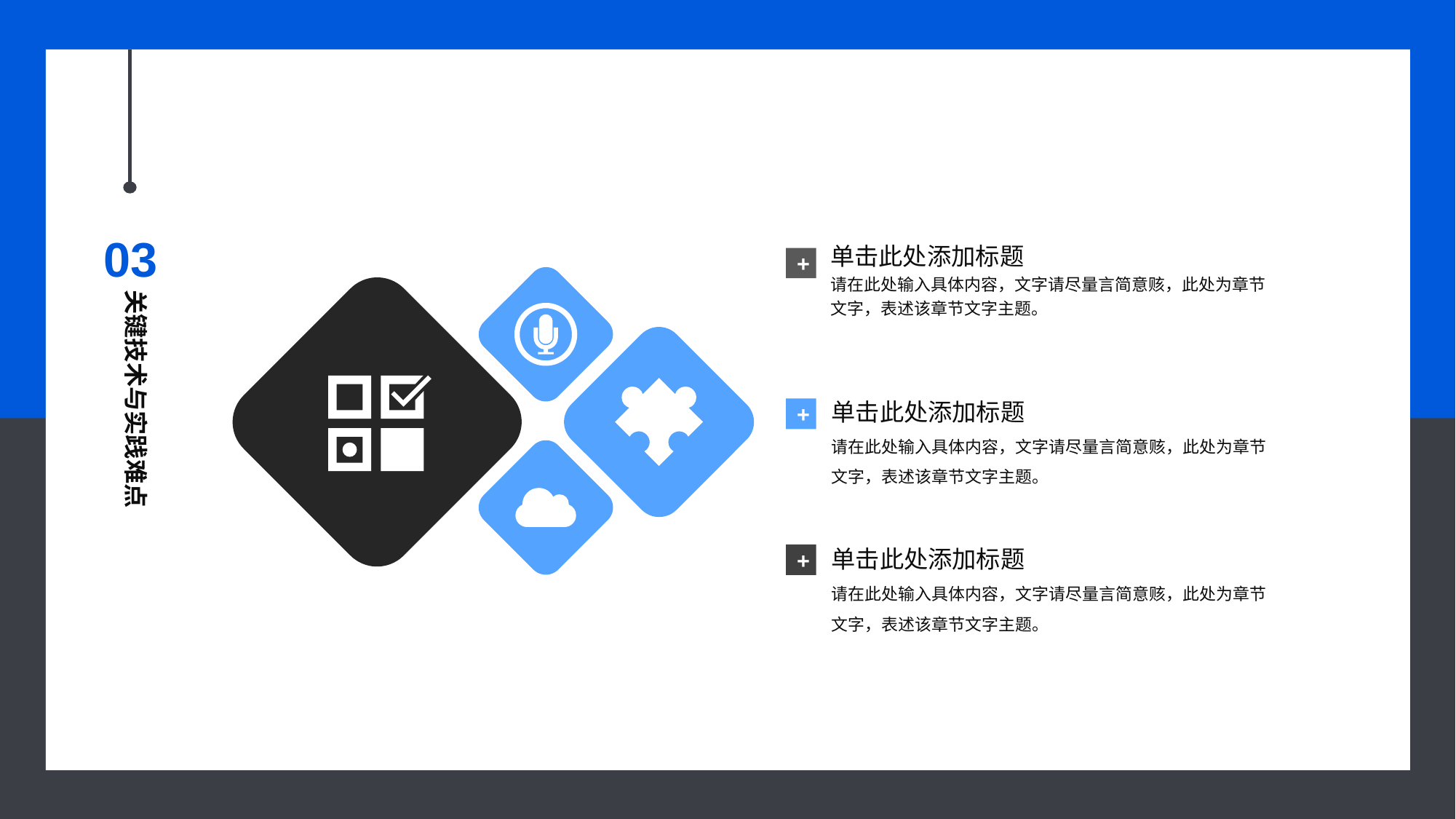

03
单击此处添加标题
请在此处输入具体内容，文字请尽量言简意赅，此处为章节文字，表述该章节文字主题。
+
关键技术与实践难点

单击此处添加标题
请在此处输入具体内容，文字请尽量言简意赅，此处为章节文字，表述该章节文字主题。
+

单击此处添加标题
请在此处输入具体内容，文字请尽量言简意赅，此处为章节文字，表述该章节文字主题。
+